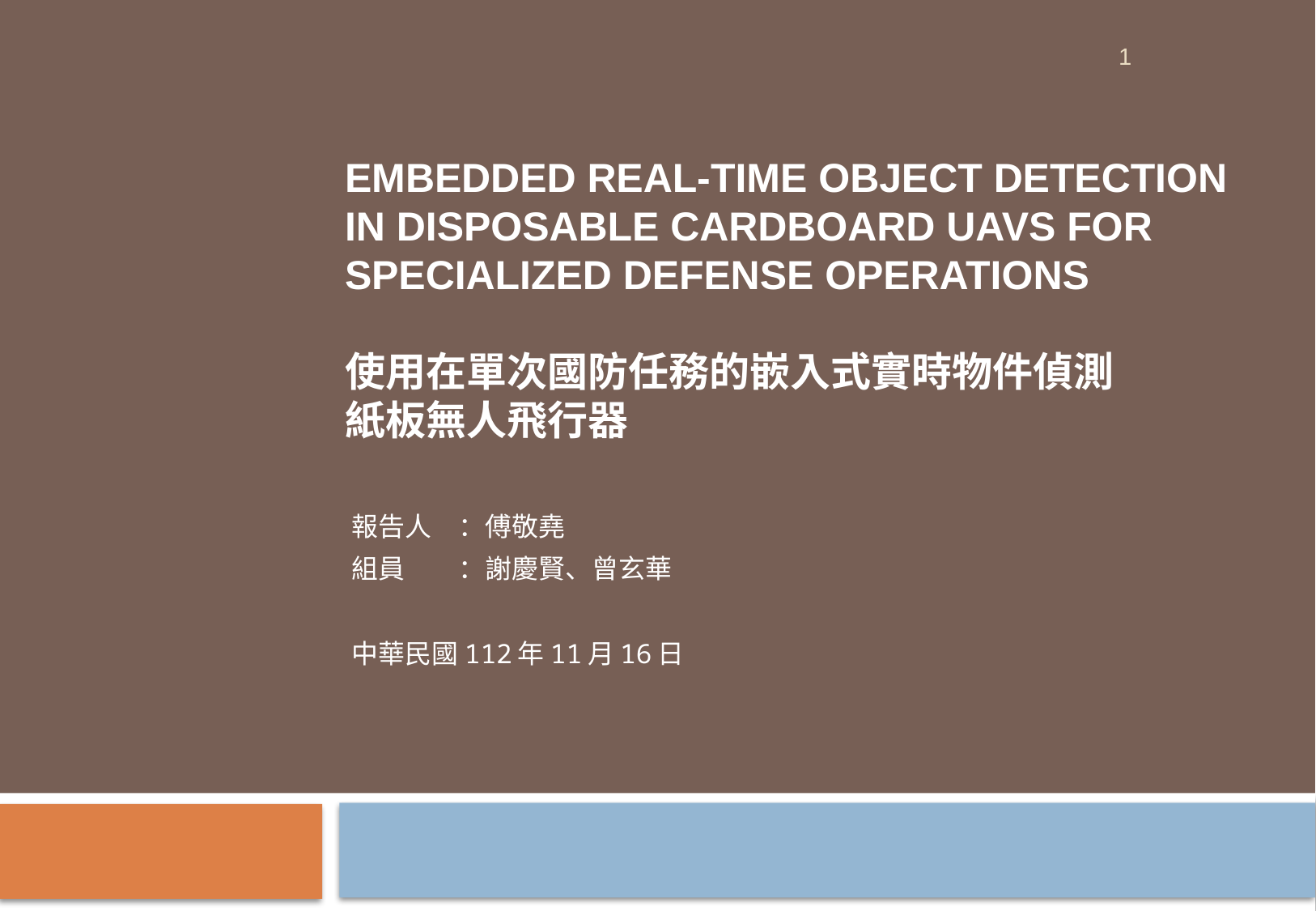

1
# Embedded Real-Time Object Detection in Disposable Cardboard UAVs for Specialized Defense Operations 使用在單次國防任務的嵌入式實時物件偵測 紙板無人飛行器
報告人	：傅敬堯
組員	：謝慶賢、曾玄華

中華民國112年11月16日